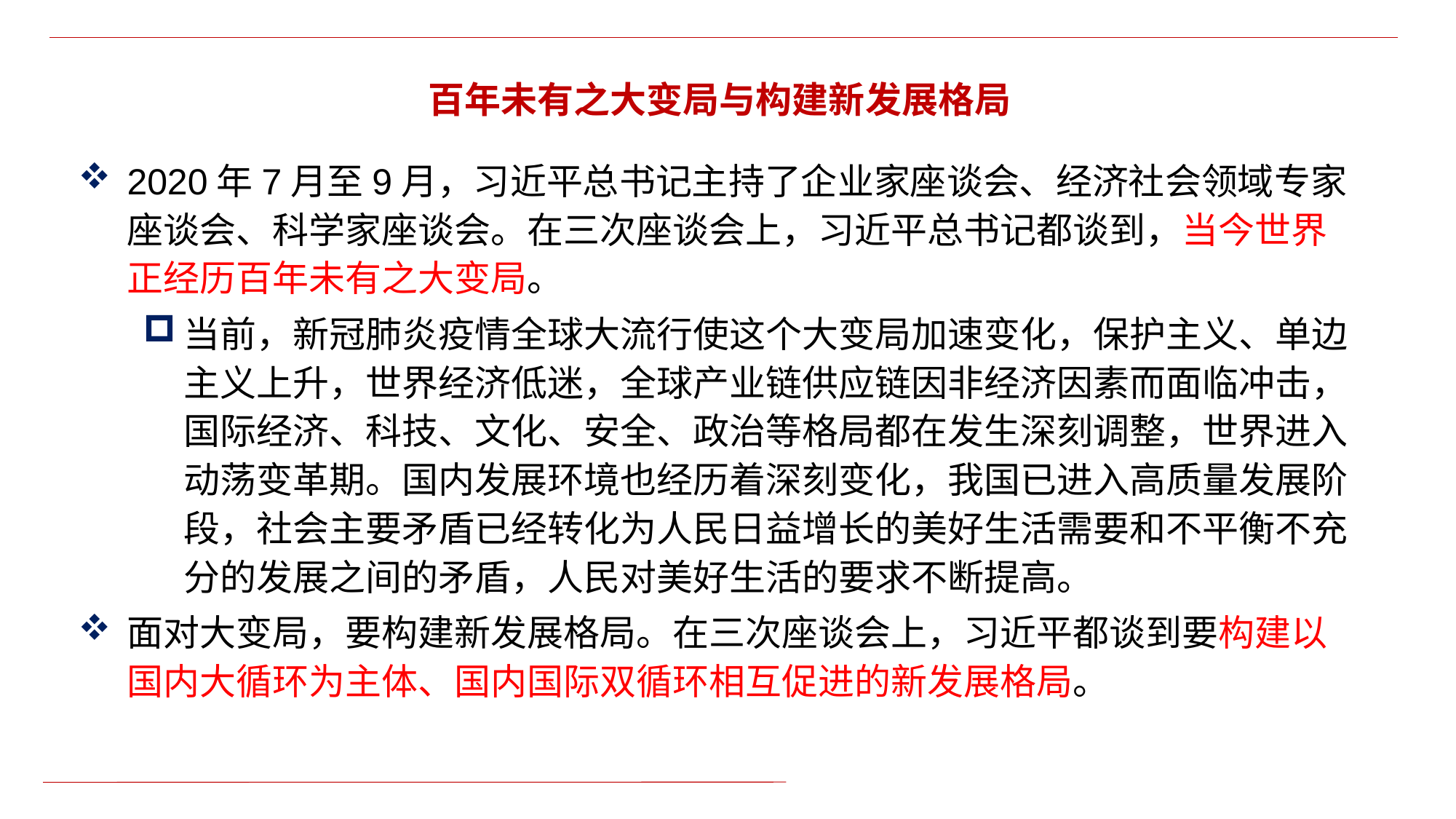

百年未有之大变局与构建新发展格局
2020年7月至9月，习近平总书记主持了企业家座谈会、经济社会领域专家座谈会、科学家座谈会。在三次座谈会上，习近平总书记都谈到，当今世界正经历百年未有之大变局。
当前，新冠肺炎疫情全球大流行使这个大变局加速变化，保护主义、单边主义上升，世界经济低迷，全球产业链供应链因非经济因素而面临冲击，国际经济、科技、文化、安全、政治等格局都在发生深刻调整，世界进入动荡变革期。国内发展环境也经历着深刻变化，我国已进入高质量发展阶段，社会主要矛盾已经转化为人民日益增长的美好生活需要和不平衡不充分的发展之间的矛盾，人民对美好生活的要求不断提高。
面对大变局，要构建新发展格局。在三次座谈会上，习近平都谈到要构建以国内大循环为主体、国内国际双循环相互促进的新发展格局。